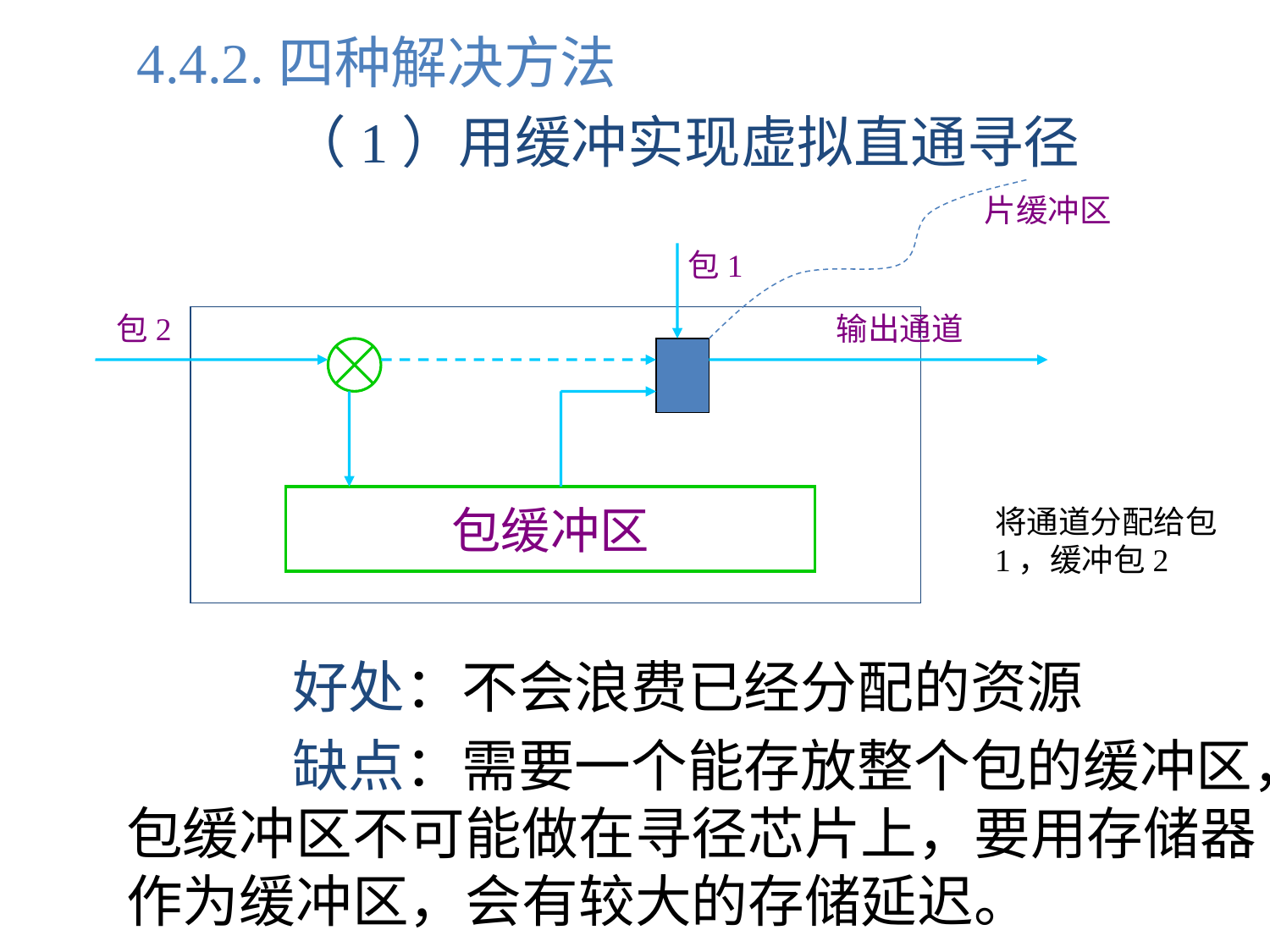

4.4.2.四种解决方法
		 （1）用缓冲实现虚拟直通寻径

片缓冲区

包1

包2
输出通道

包缓冲区
将通道分配给包1，缓冲包2
		  好处：不会浪费已经分配的资源
		  缺点：需要一个能存放整个包的缓冲区，包缓冲区不可能做在寻径芯片上，要用存储器作为缓冲区，会有较大的存储延迟。